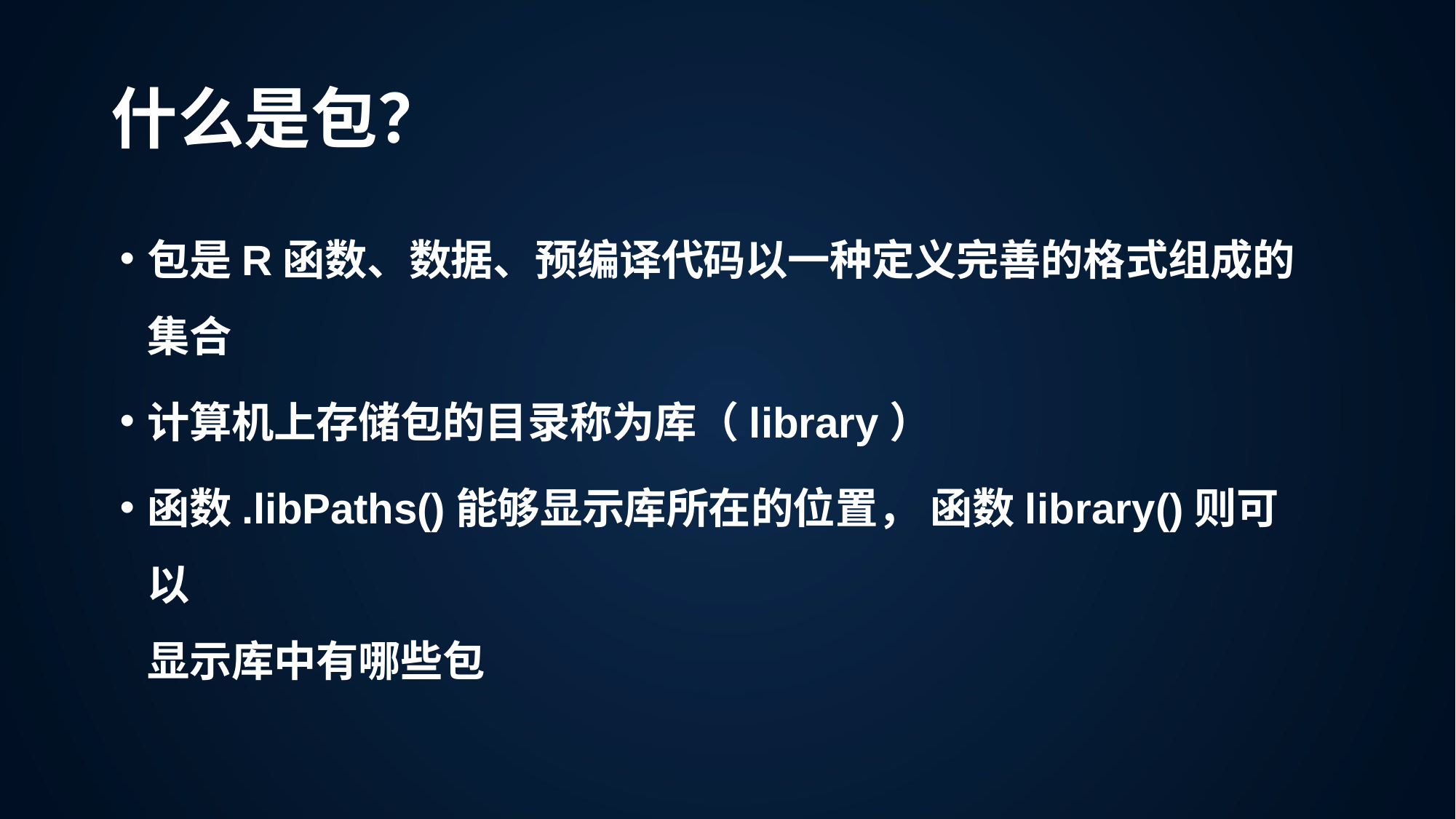

# 什么是包？
包是R函数、数据、预编译代码以一种定义完善的格式组成的集合
计算机上存储包的目录称为库（library）
函数.libPaths()能够显示库所在的位置， 函数library()则可以
显示库中有哪些包